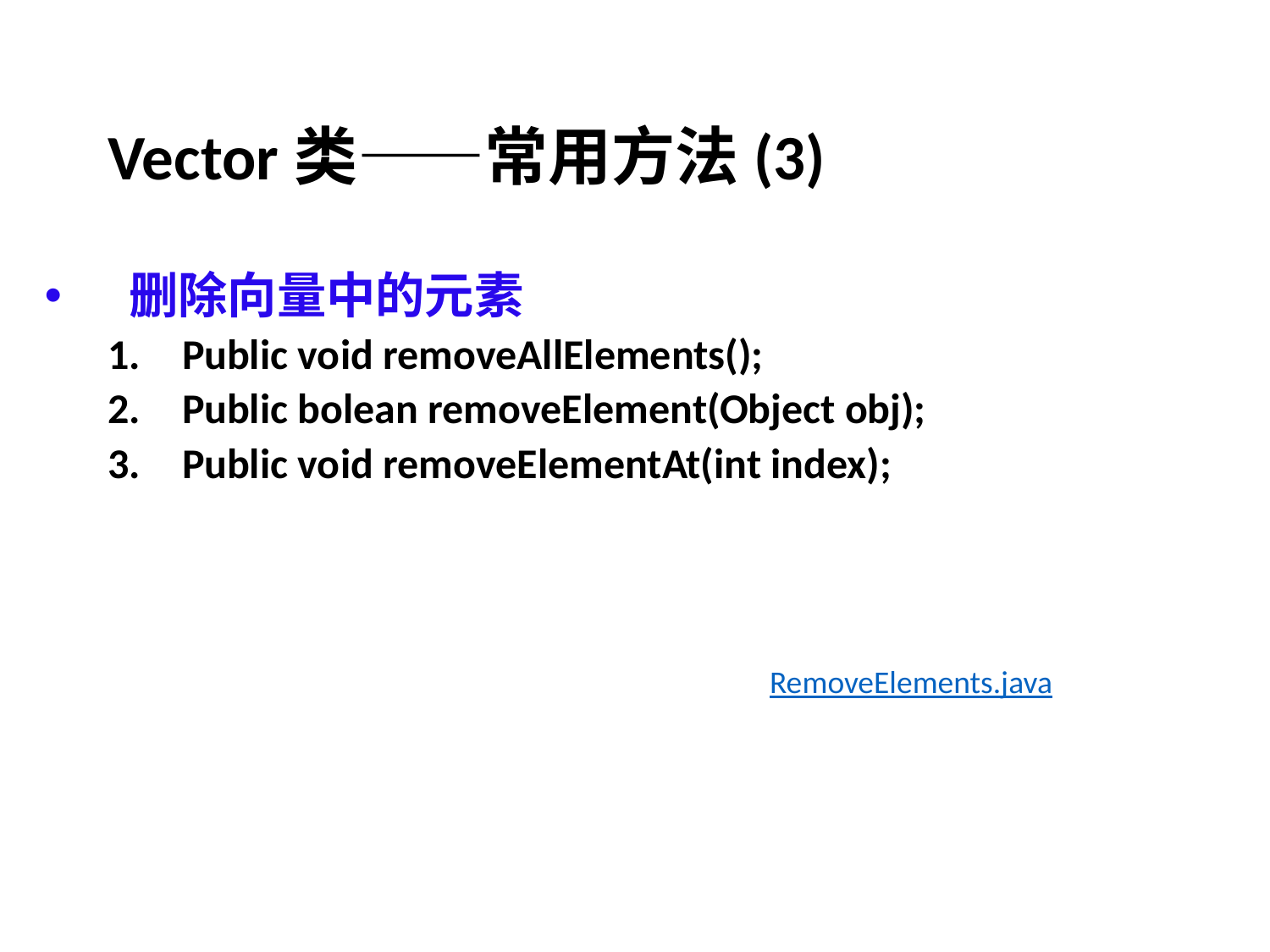

# Vector类——常用方法(3)
删除向量中的元素
Public void removeAllElements();
Public bolean removeElement(Object obj);
Public void removeElementAt(int index);

RemoveElements.java